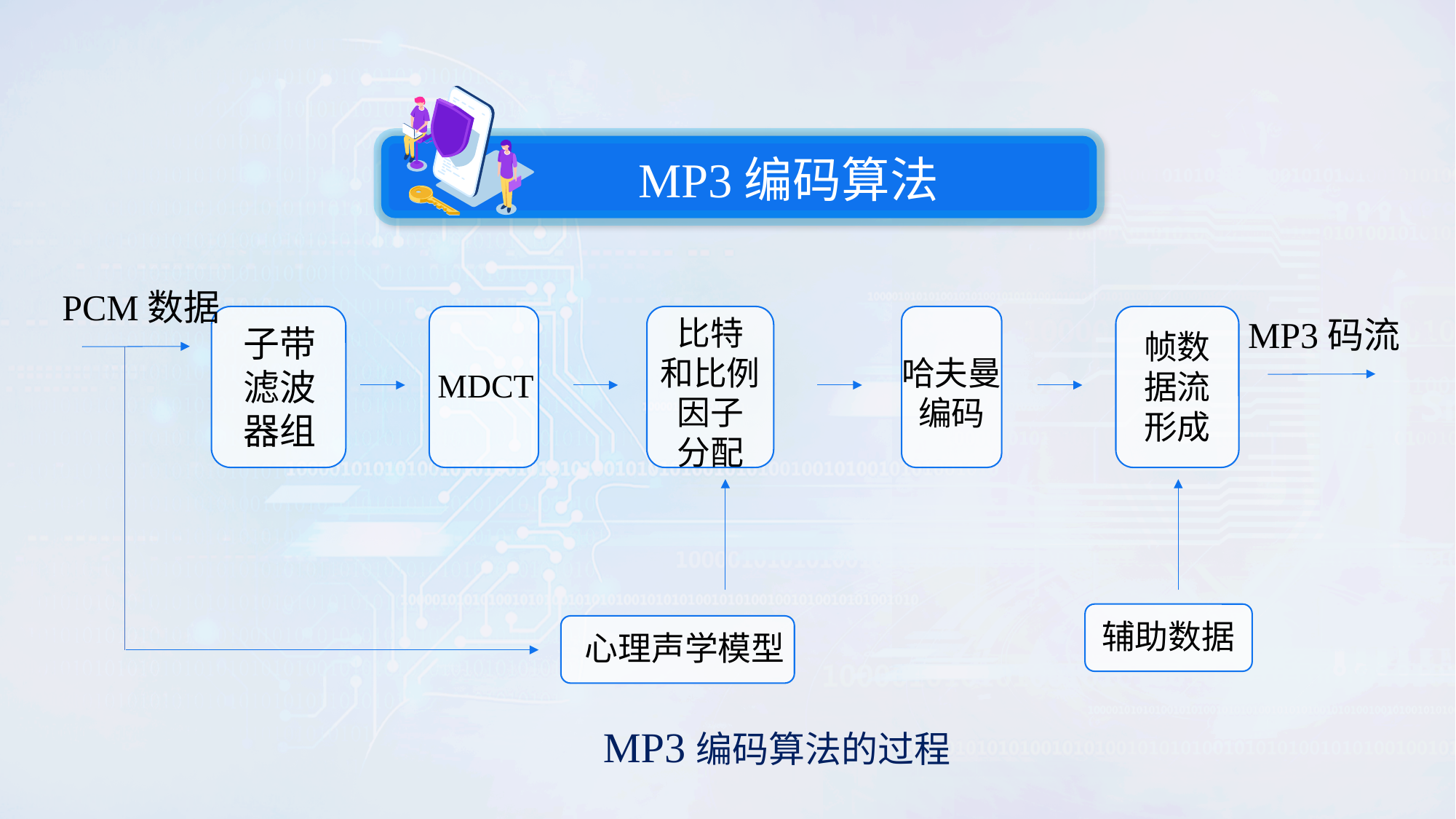

MP3编码算法
PCM数据
MP3码流

子带滤波器组

MDCT
比特
和比例
因子
分配

哈夫曼编码

帧数
据流
形成

辅助数据

心理声学模型
MP3编码算法的过程